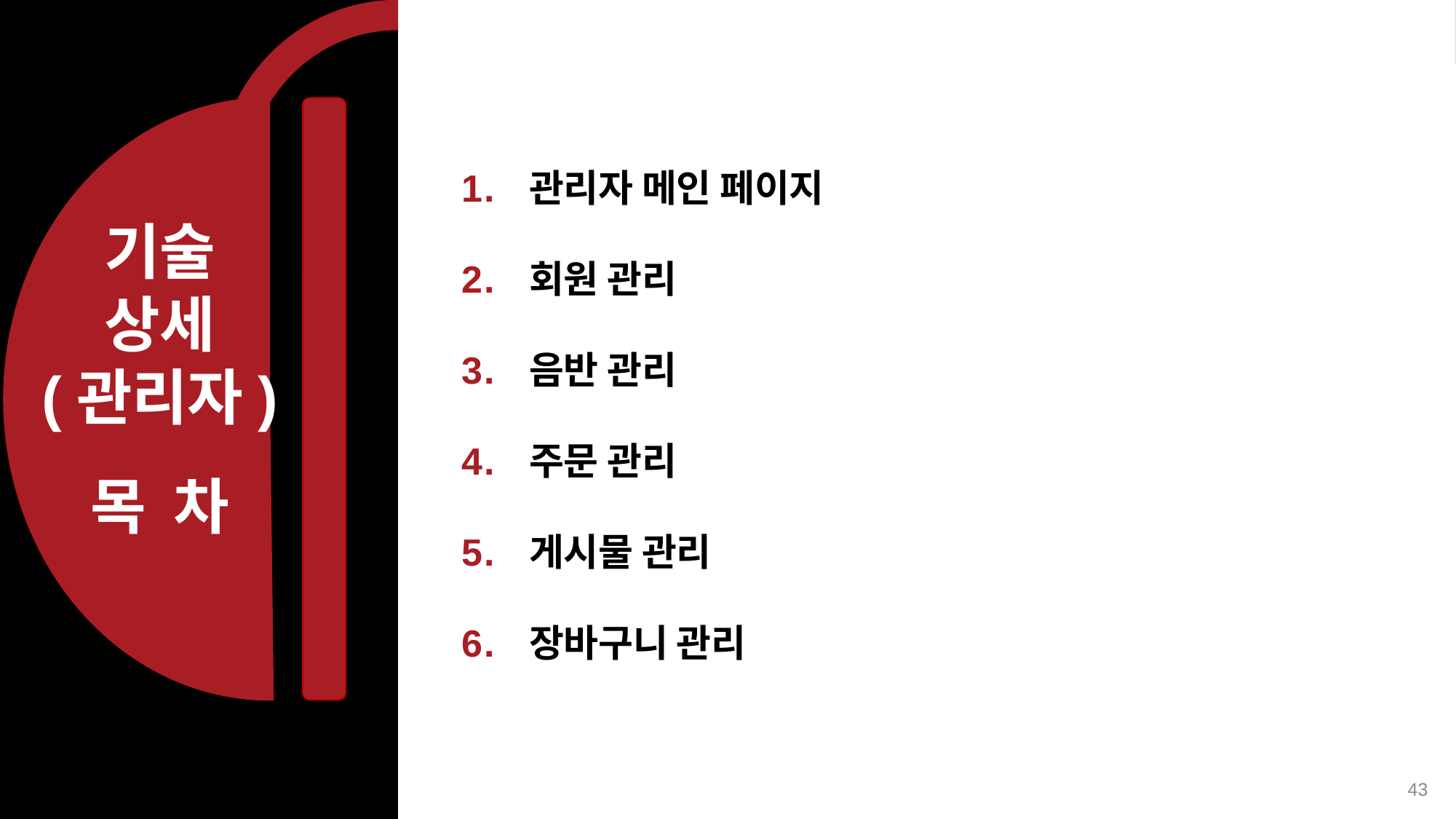

관리자 메인 페이지
  회원 관리
  음반 관리
  주문 관리
  게시물 관리
  장바구니 관리
기술
상세
(관리자)

목  차
43